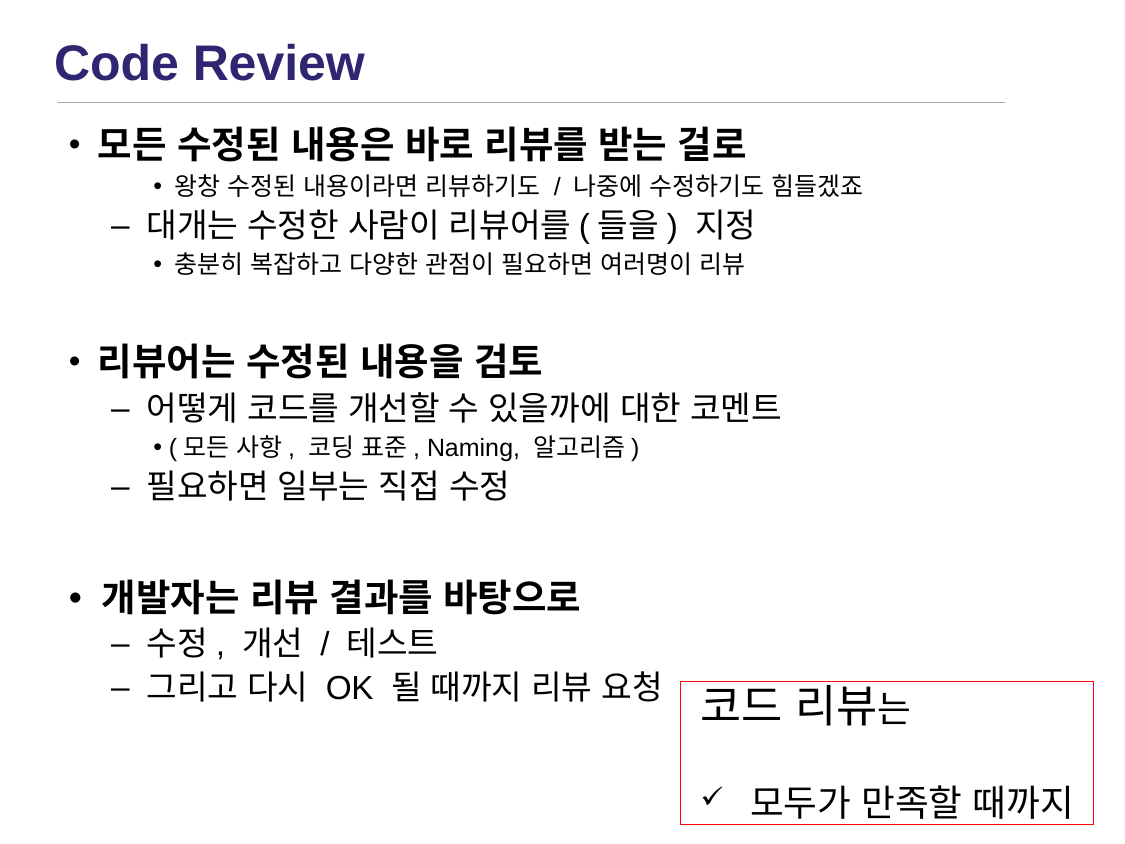

# Code Review
 모든 수정된 내용은 바로 리뷰를 받는 걸로
 왕창 수정된 내용이라면 리뷰하기도 / 나중에 수정하기도 힘들겠죠
 대개는 수정한 사람이 리뷰어를(들을) 지정
 충분히 복잡하고 다양한 관점이 필요하면 여러명이 리뷰

 리뷰어는 수정된 내용을 검토
 어떻게 코드를 개선할 수 있을까에 대한 코멘트
 (모든 사항, 코딩 표준, Naming, 알고리즘)
 필요하면 일부는 직접 수정

 개발자는 리뷰 결과를 바탕으로
 수정, 개선 / 테스트
 그리고 다시 OK 될 때까지 리뷰 요청

코드 리뷰는
모두가 만족할 때까지